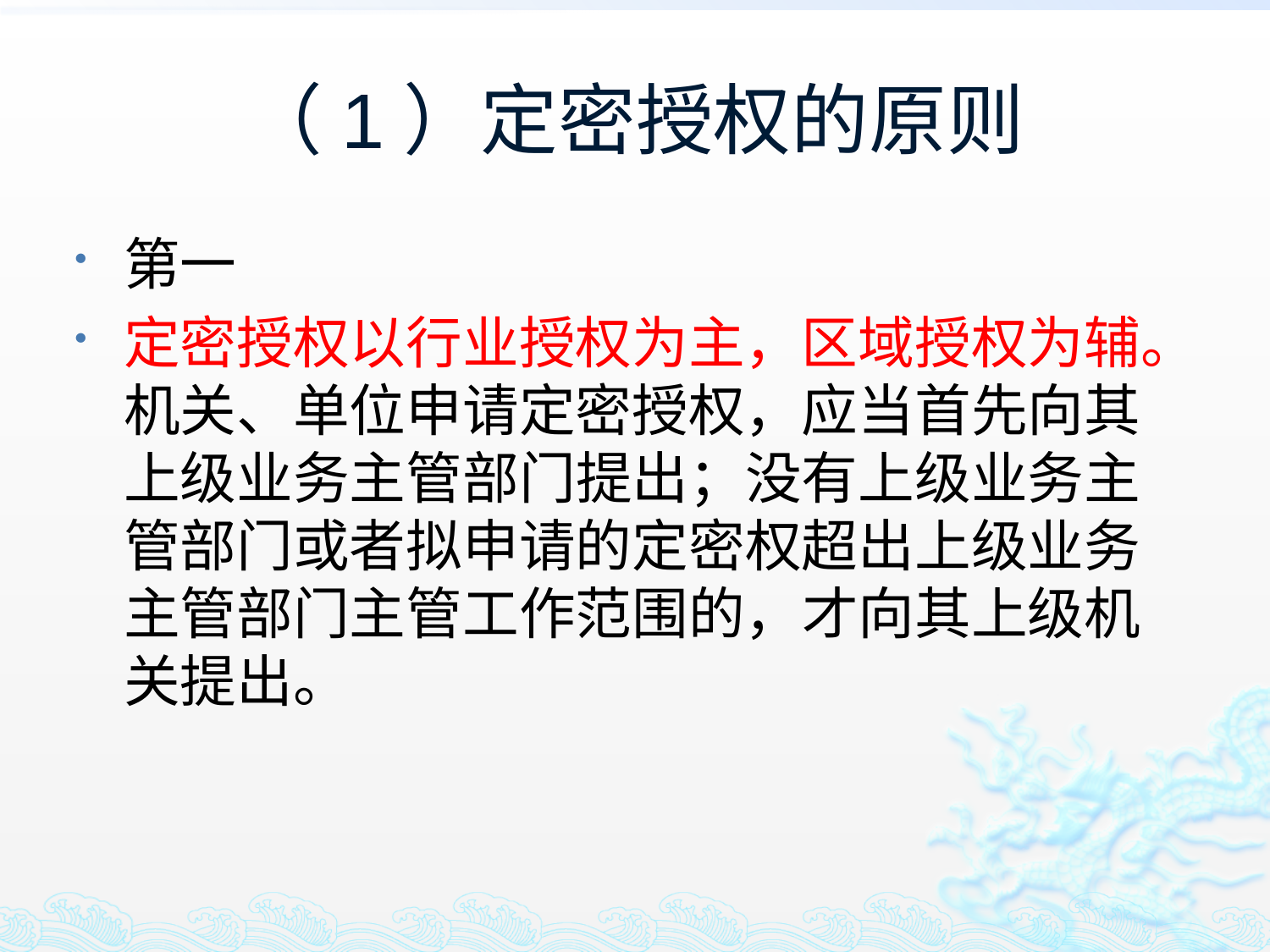

# （1）定密授权的原则
第一
定密授权以行业授权为主，区域授权为辅。机关、单位申请定密授权，应当首先向其上级业务主管部门提出；没有上级业务主管部门或者拟申请的定密权超出上级业务主管部门主管工作范围的，才向其上级机关提出。